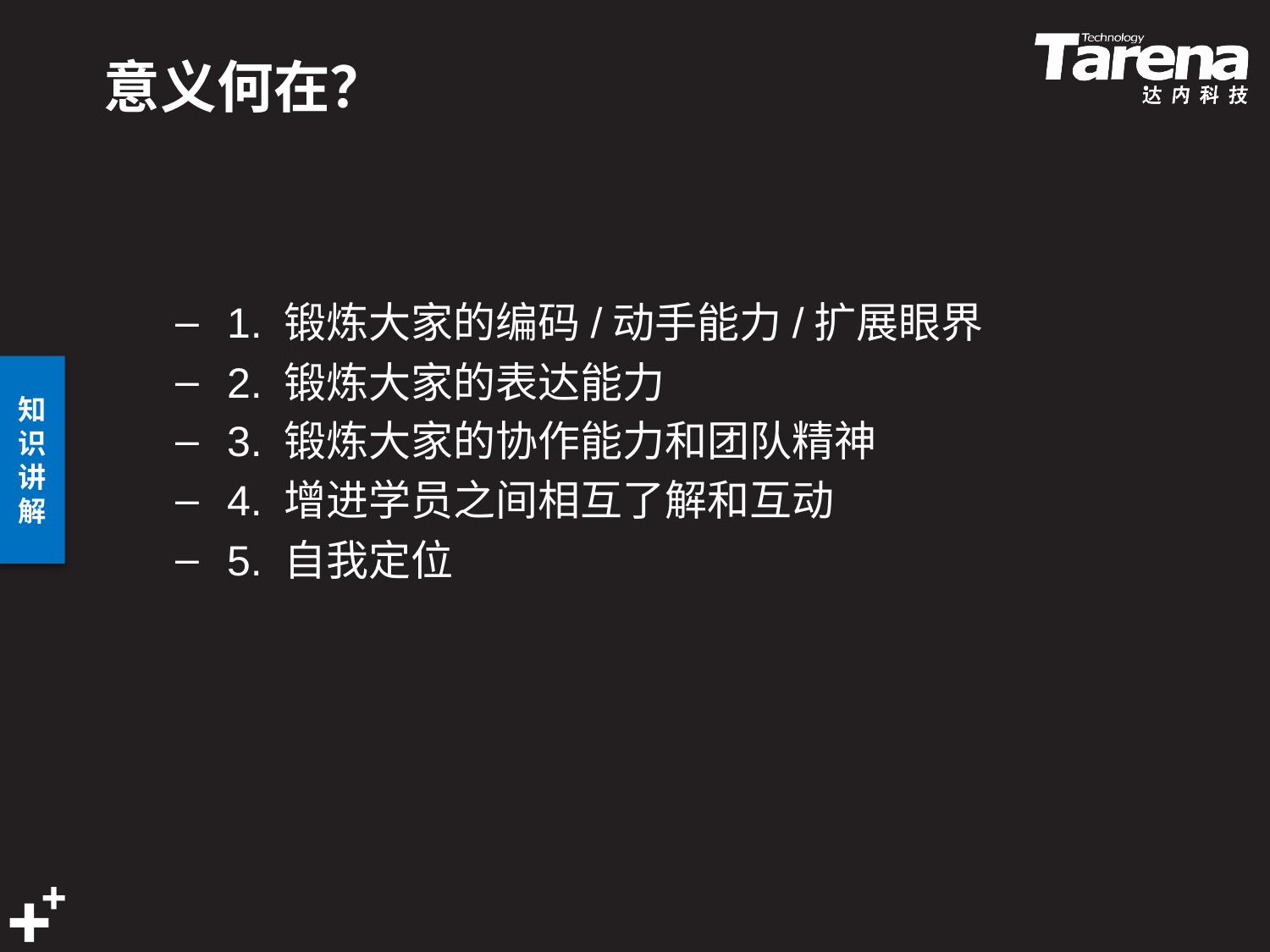

# 意义何在？
 1. 锻炼大家的编码/动手能力/扩展眼界
 2. 锻炼大家的表达能力
 3. 锻炼大家的协作能力和团队精神
 4. 增进学员之间相互了解和互动
 5. 自我定位